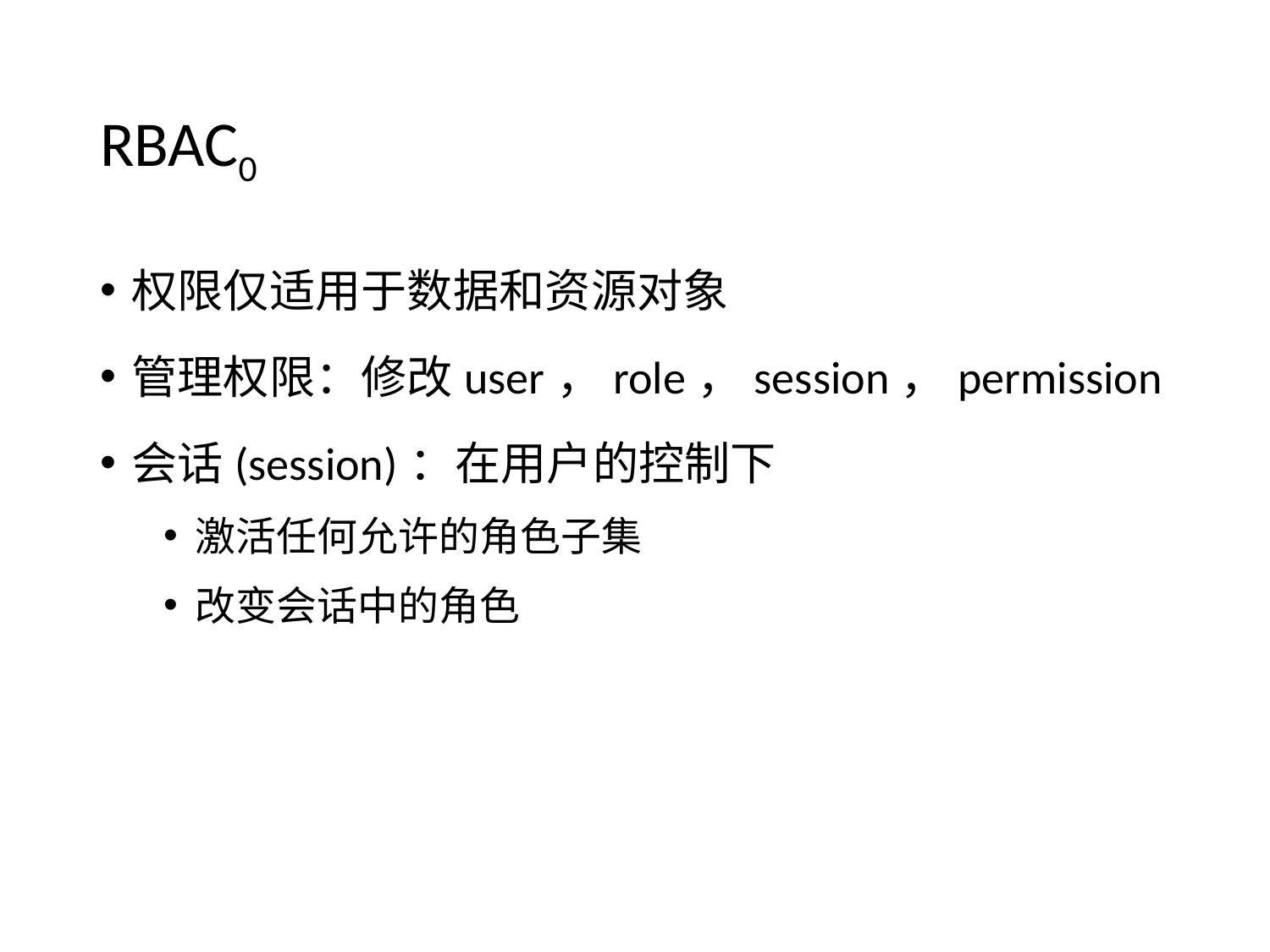

# RBAC0
权限仅适用于数据和资源对象
管理权限：修改user，role，session，permission
会话(session)：在用户的控制下
激活任何允许的角色子集
改变会话中的角色